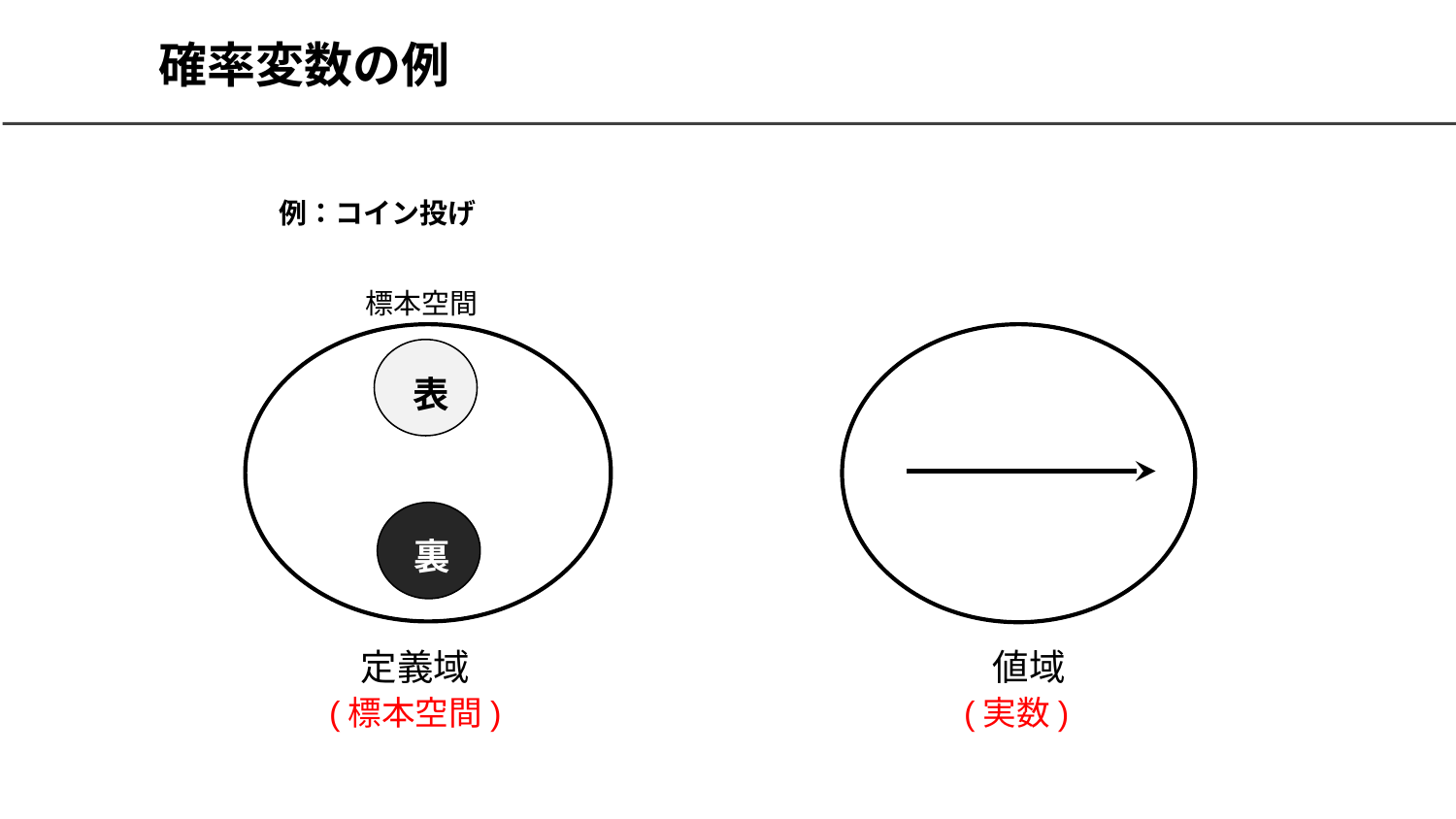

# 確率変数の例
例：コイン投げ
標本空間

表

裏
定義域
値域
(標本空間)
(実数)